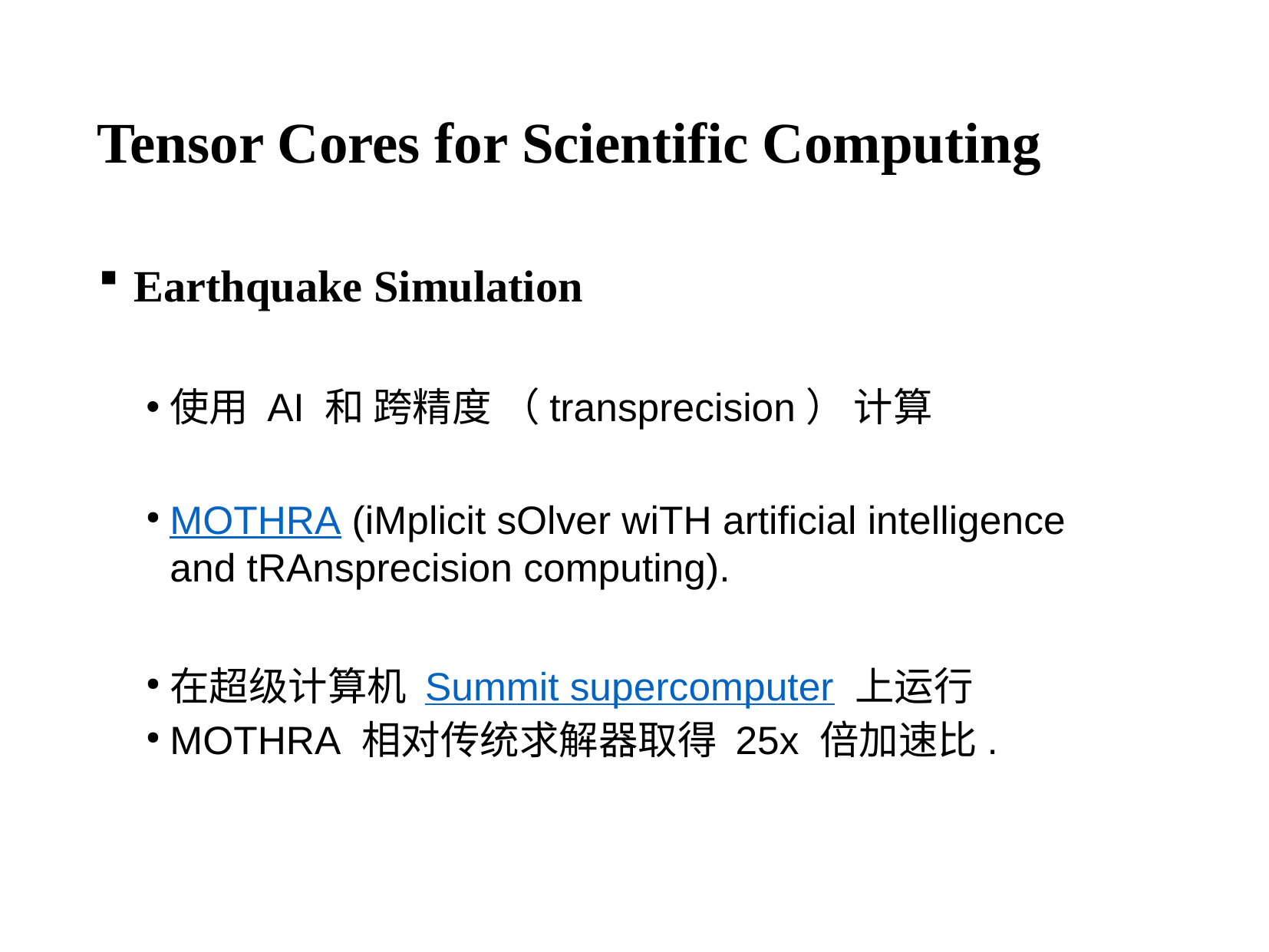

# Tensor Cores for Scientific Computing
Earthquake Simulation

使用 AI 和 跨精度 （transprecision） 计算

MOTHRA (iMplicit sOlver wiTH artificial intelligence and tRAnsprecision computing).

在超级计算机 Summit supercomputer 上运行
MOTHRA 相对传统求解器取得 25x 倍加速比.